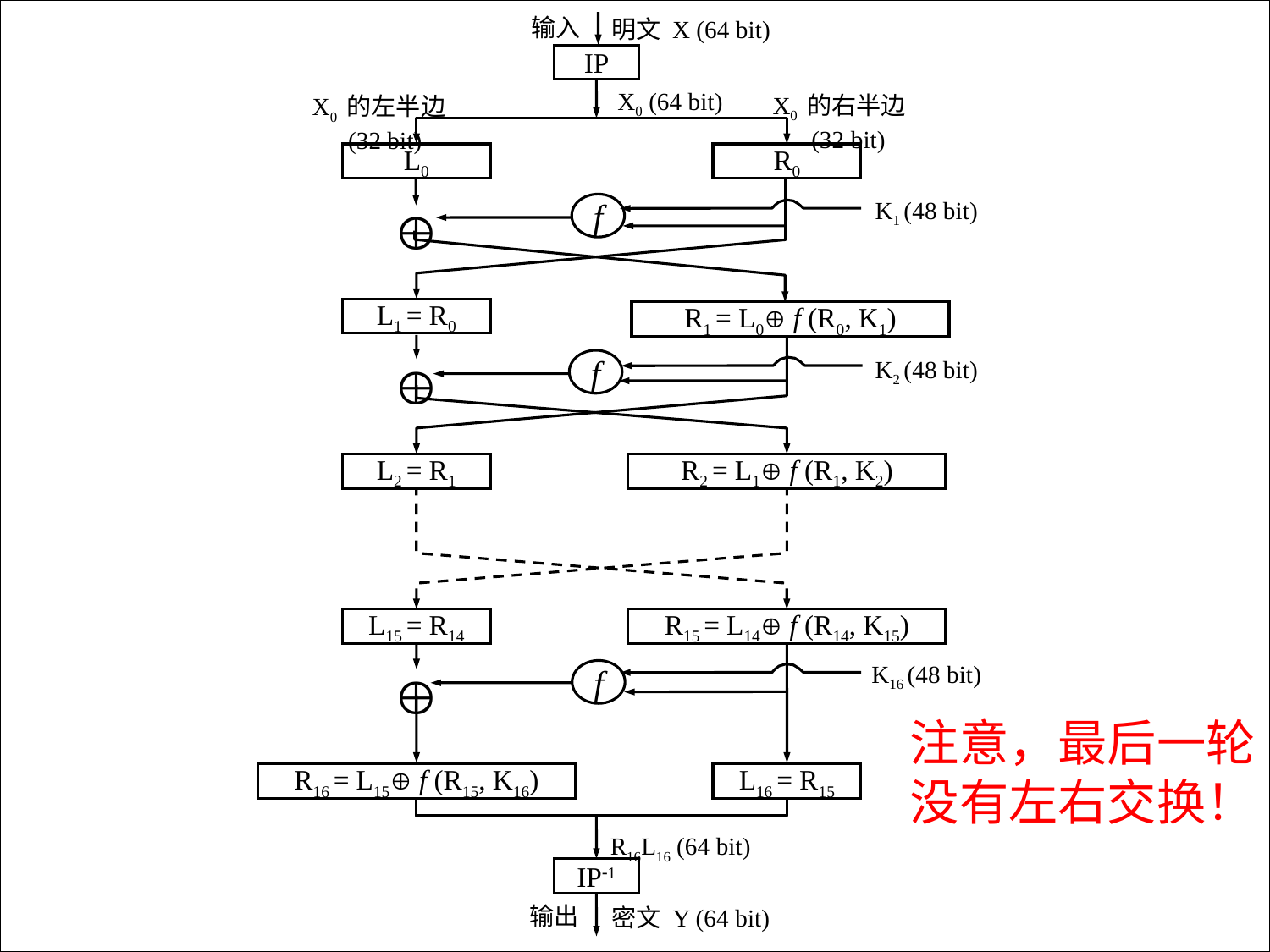

输入
明文 X (64 bit)

IP
X0 (64 bit)

X0 的右半边
    (32 bit)
X0 的左半边
   (32 bit)

L0
R0

⊕
K1 (48 bit)
f

L1 = R0

R1 = L0⊕ f (R0, K1)

⊕
K2 (48 bit)
f

L2 = R1
R2 = L1⊕ f (R1, K2)

L15 = R14
R15 = L14⊕ f (R14, K15)

⊕
K16 (48 bit)
f

注意，最后一轮没有左右交换！
R16 = L15⊕ f (R15, K16)
L16 = R15

R16L16 (64 bit)
IP−1

输出
密文 Y (64 bit)
102